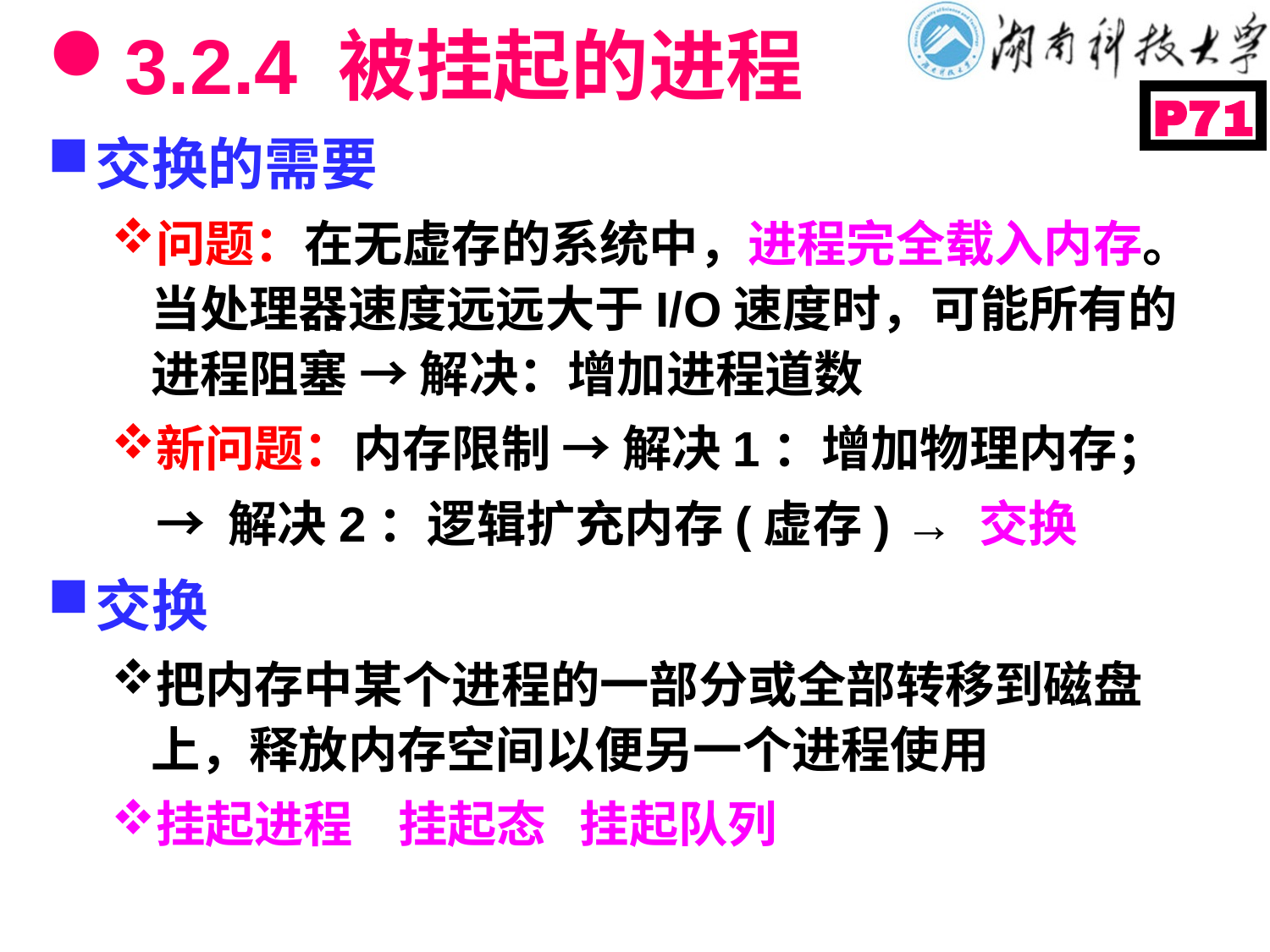

# 3.2.4 被挂起的进程
P71
交换的需要
问题：在无虚存的系统中，进程完全载入内存。当处理器速度远远大于I/O速度时，可能所有的进程阻塞 → 解决：增加进程道数
新问题：内存限制 → 解决1：增加物理内存；
    → 解决2：逻辑扩充内存(虚存) → 交换
交换
把内存中某个进程的一部分或全部转移到磁盘上，释放内存空间以便另一个进程使用
挂起进程    挂起态   挂起队列